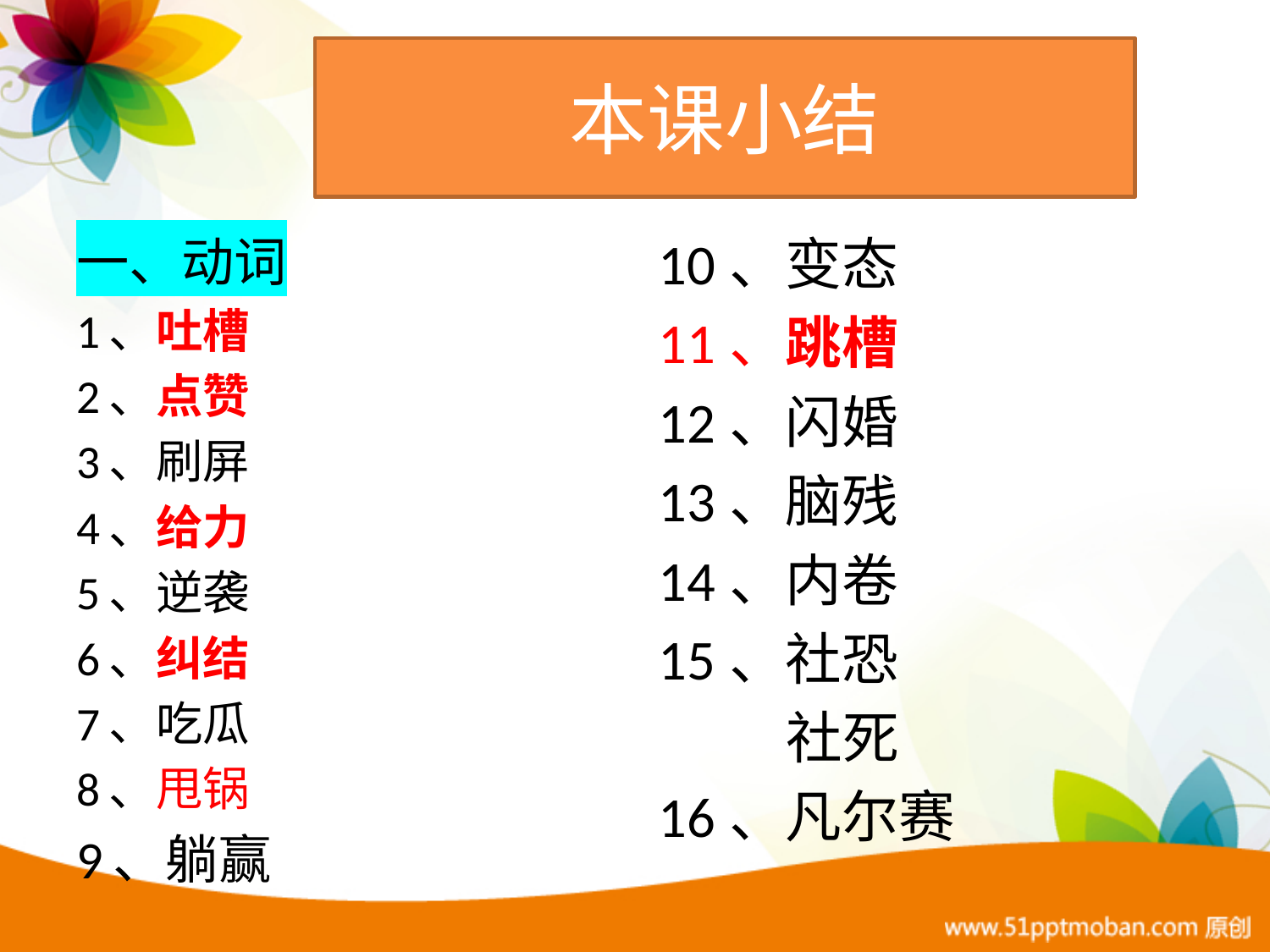

# 本课小结
一、动词
1、吐槽
2、点赞
3、刷屏
4、给力
5、逆袭
6、纠结
7、吃瓜
8、甩锅
9、躺赢

10、变态
11、跳槽
12、闪婚
13、脑残
14、内卷
15、社恐
         社死
16、凡尔赛